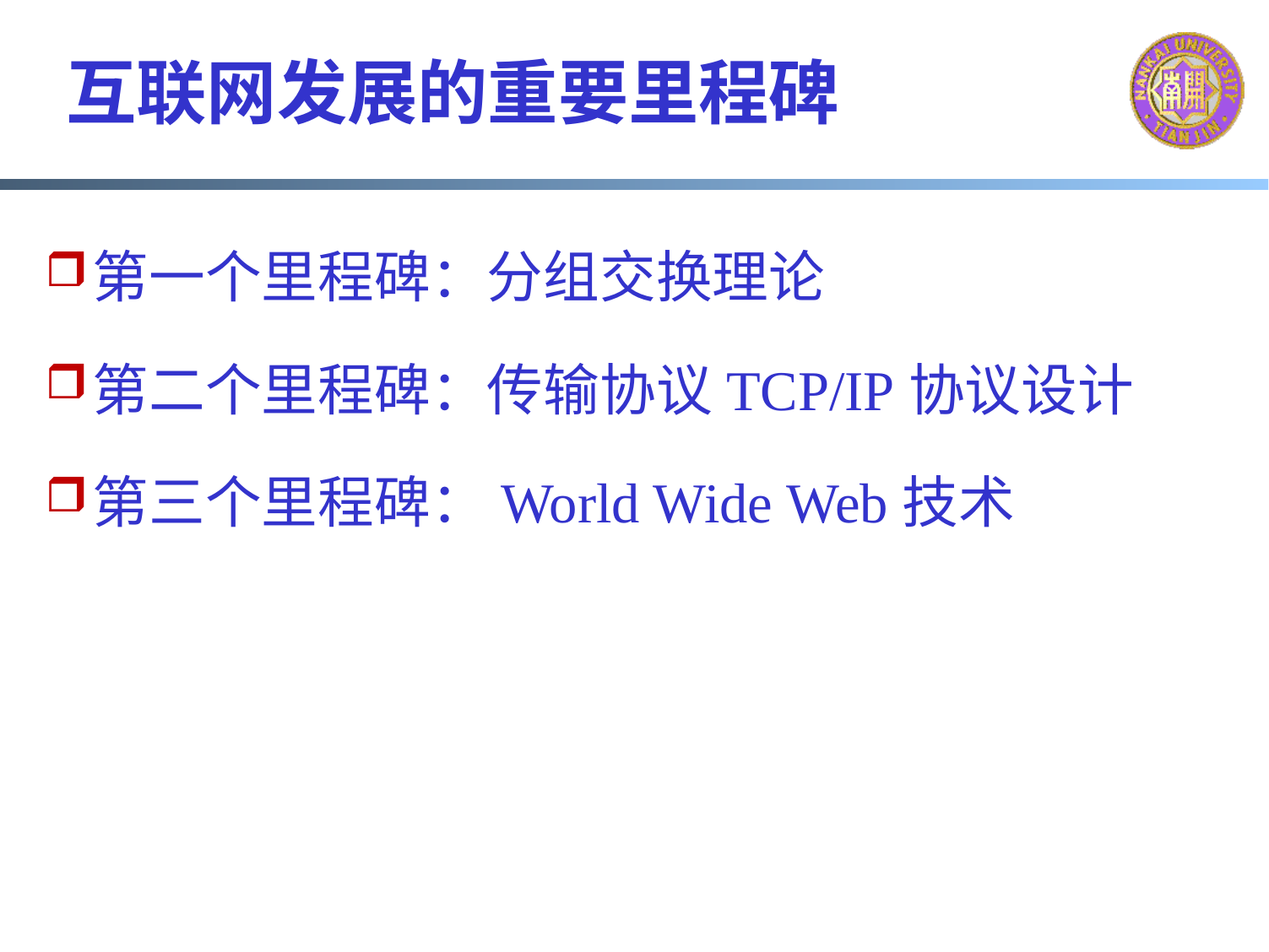

# 互联网发展的重要里程碑
第一个里程碑：分组交换理论
第二个里程碑：传输协议TCP/IP协议设计
第三个里程碑：World Wide Web技术